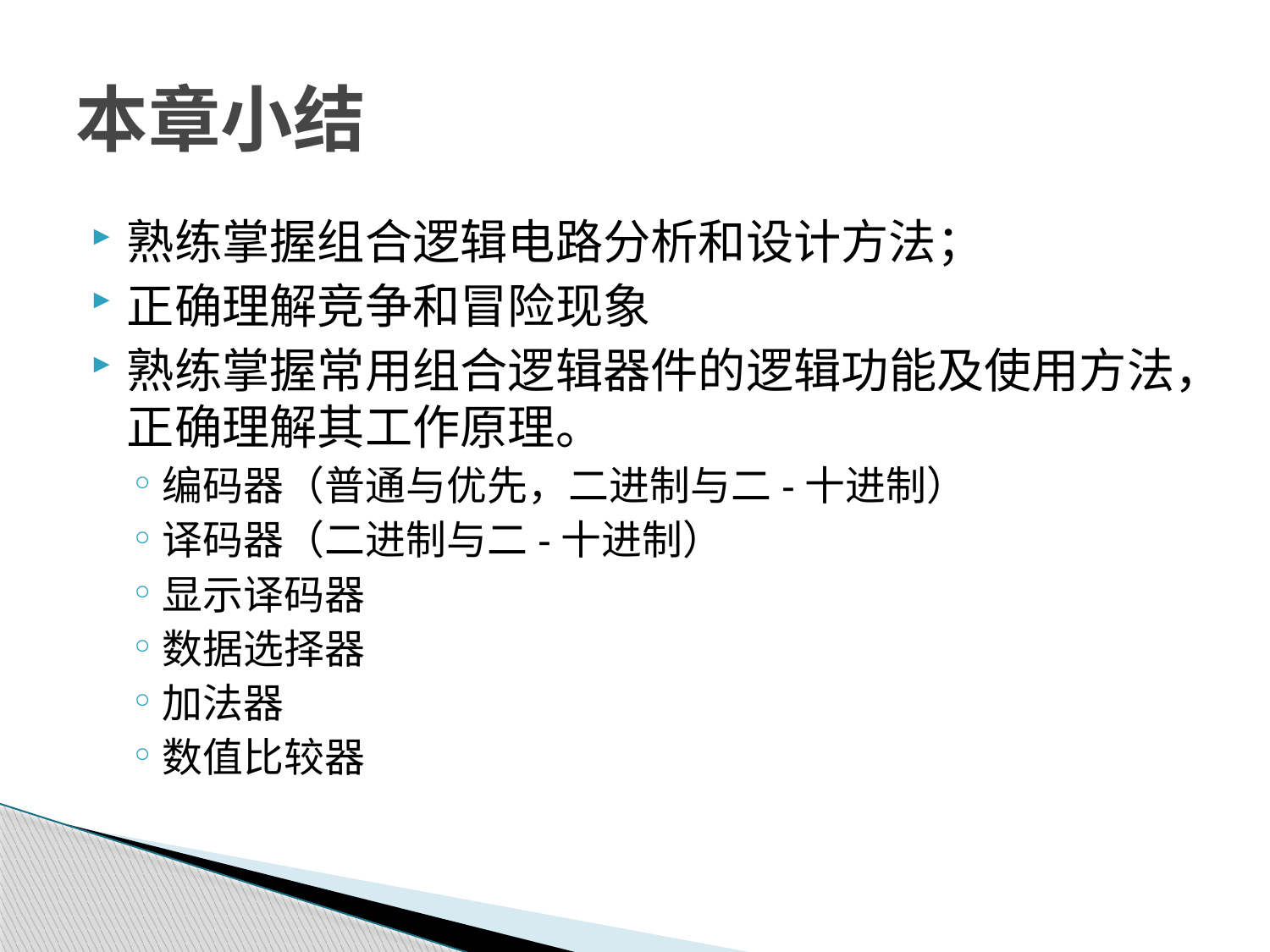

# 本章小结
熟练掌握组合逻辑电路分析和设计方法；
正确理解竞争和冒险现象
熟练掌握常用组合逻辑器件的逻辑功能及使用方法，正确理解其工作原理。
编码器（普通与优先，二进制与二-十进制）
译码器（二进制与二-十进制）
显示译码器
数据选择器
加法器
数值比较器